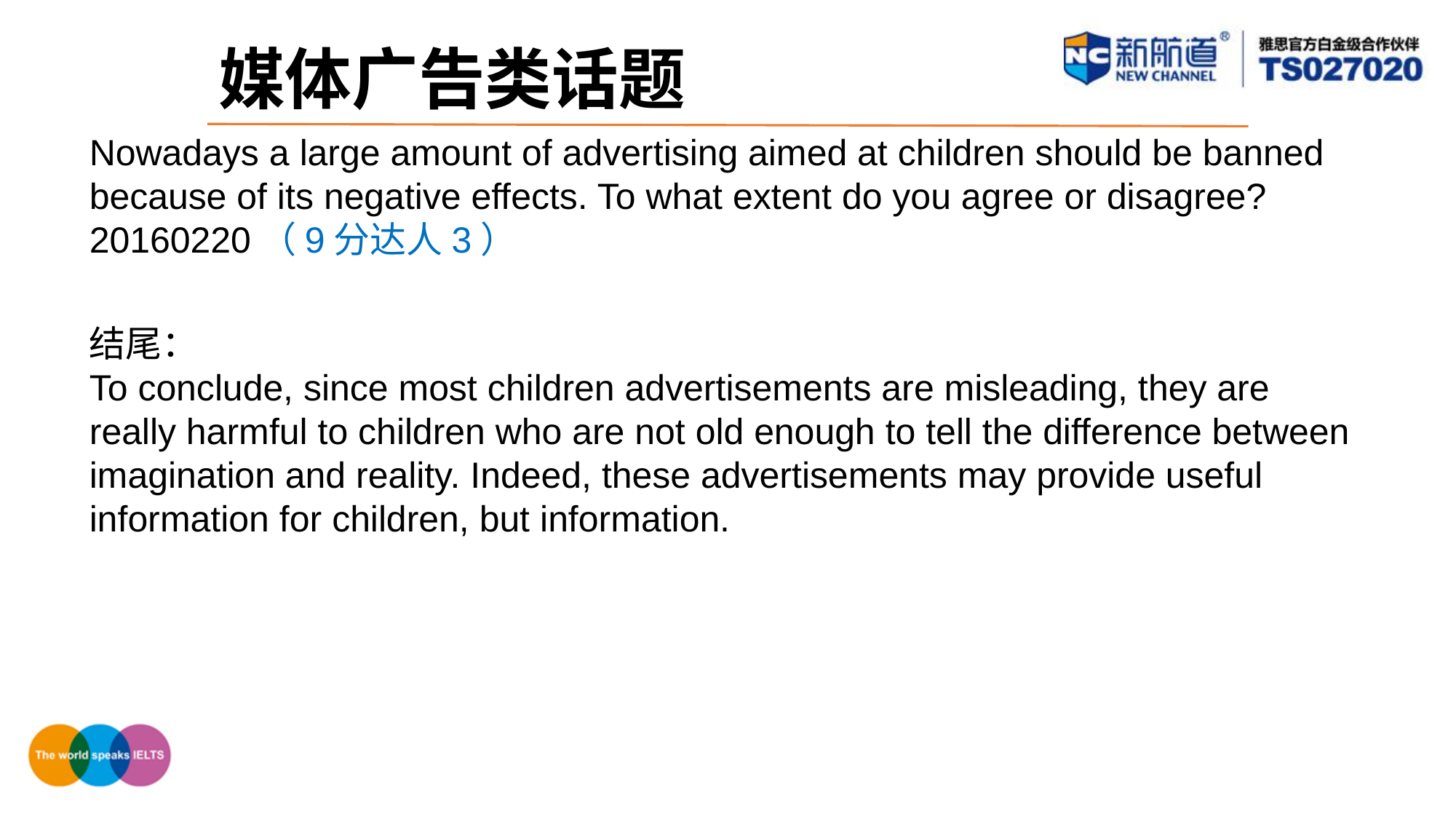

媒体广告类话题
Nowadays a large amount of advertising aimed at children should be banned because of its negative effects. To what extent do you agree or disagree?20160220（9分达人3）
结尾：
To conclude, since most children advertisements are misleading, they are really harmful to children who are not old enough to tell the difference between imagination and reality. Indeed, these advertisements may provide useful information for children, but information.